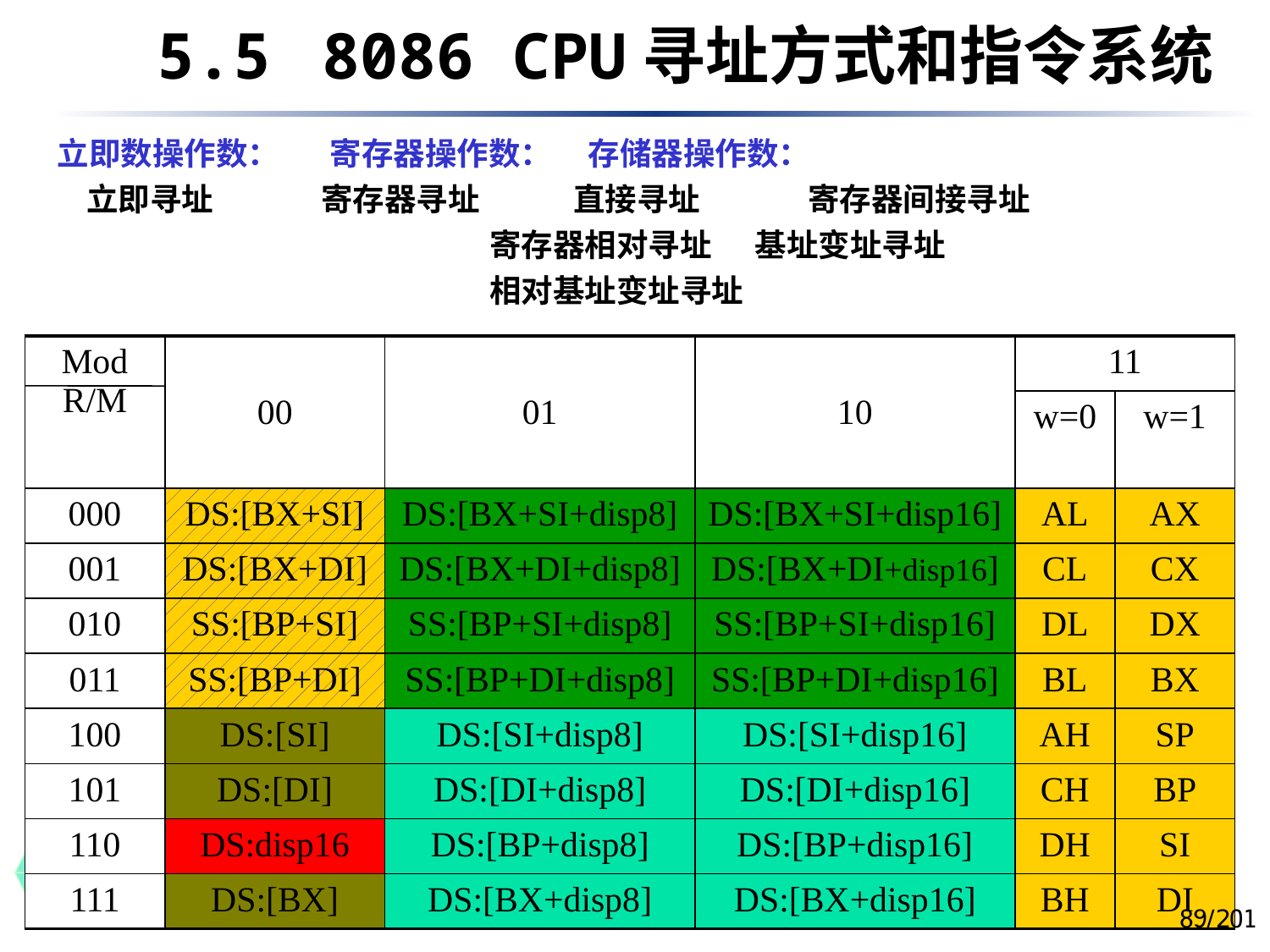

5.5	 8086 CPU寻址方式和指令系统
立即数操作数：       寄存器操作数：     存储器操作数：
   立即寻址               寄存器寻址             直接寻址               寄存器间接寻址
                                                           寄存器相对寻址      基址变址寻址
                                                           相对基址变址寻址

| Mod R/M | 00 | 01 | 10 | 11 |  |
| --- | --- | --- | --- | --- | --- |
|  |  |  |  | w=0 | w=1 |
| 000 | DS:[BX+SI] | DS:[BX+SI+disp8] | DS:[BX+SI+disp16] | AL | AX |
| 001 | DS:[BX+DI] | DS:[BX+DI+disp8] | DS:[BX+DI+disp16] | CL | CX |
| 010 | SS:[BP+SI] | SS:[BP+SI+disp8] | SS:[BP+SI+disp16] | DL | DX |
| 011 | SS:[BP+DI] | SS:[BP+DI+disp8] | SS:[BP+DI+disp16] | BL | BX |
| 100 | DS:[SI] | DS:[SI+disp8] | DS:[SI+disp16] | AH | SP |
| 101 | DS:[DI] | DS:[DI+disp8] | DS:[DI+disp16] | CH | BP |
| 110 | DS:disp16 | DS:[BP+disp8] | DS:[BP+disp16] | DH | SI |
| 111 | DS:[BX] | DS:[BX+disp8] | DS:[BX+disp16] | BH | DI |
R/M：与Mod字段组合，说明操作数所在的寄存器或存储器单元地址的计算方法，即寻址方式，见表所示。

下午8时26分
89/201